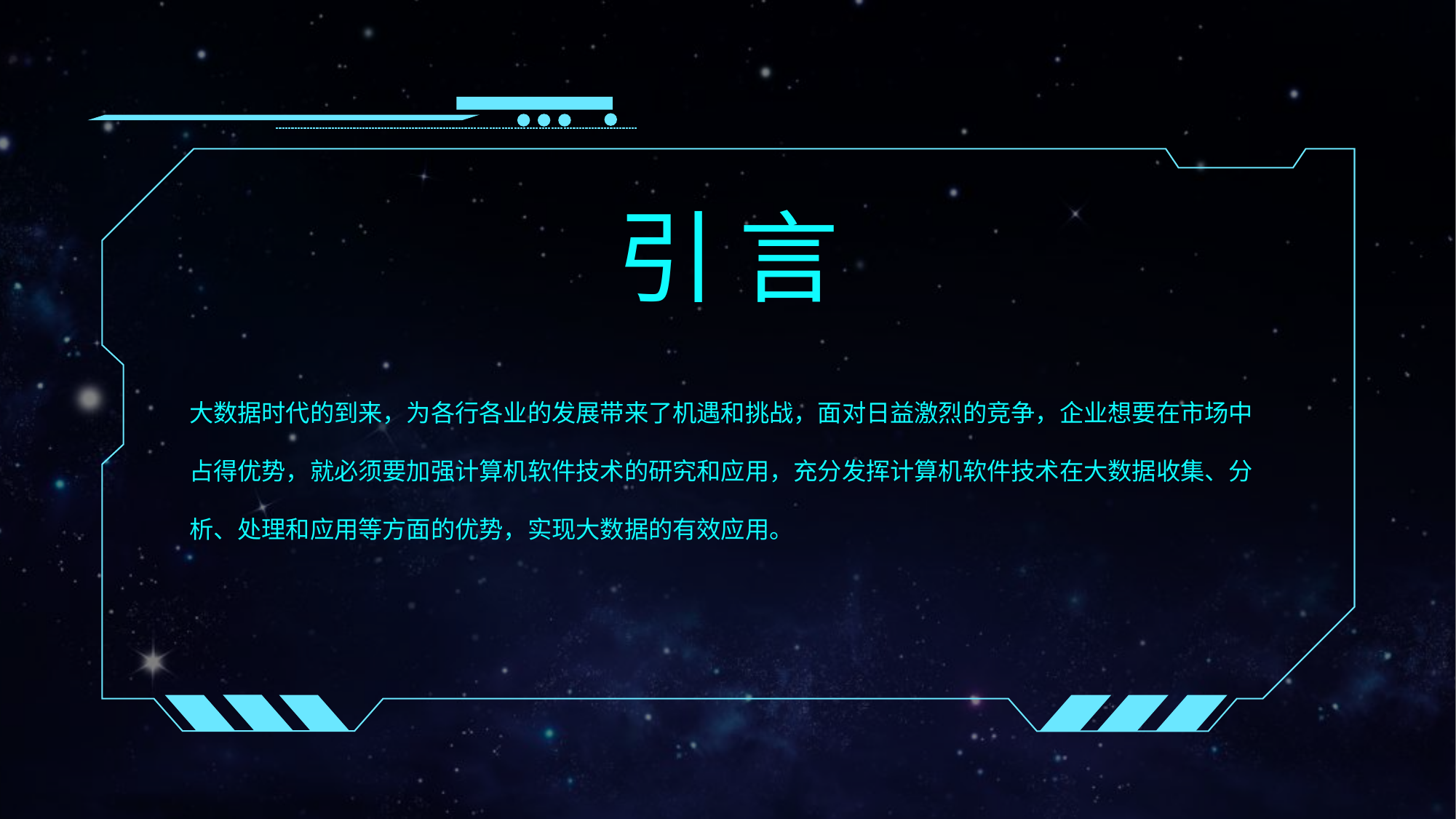

引 言
大数据时代的到来，为各行各业的发展带来了机遇和挑战，面对日益激烈的竞争，企业想要在市场中占得优势，就必须要加强计算机软件技术的研究和应用，充分发挥计算机软件技术在大数据收集、分析、处理和应用等方面的优势，实现大数据的有效应用。